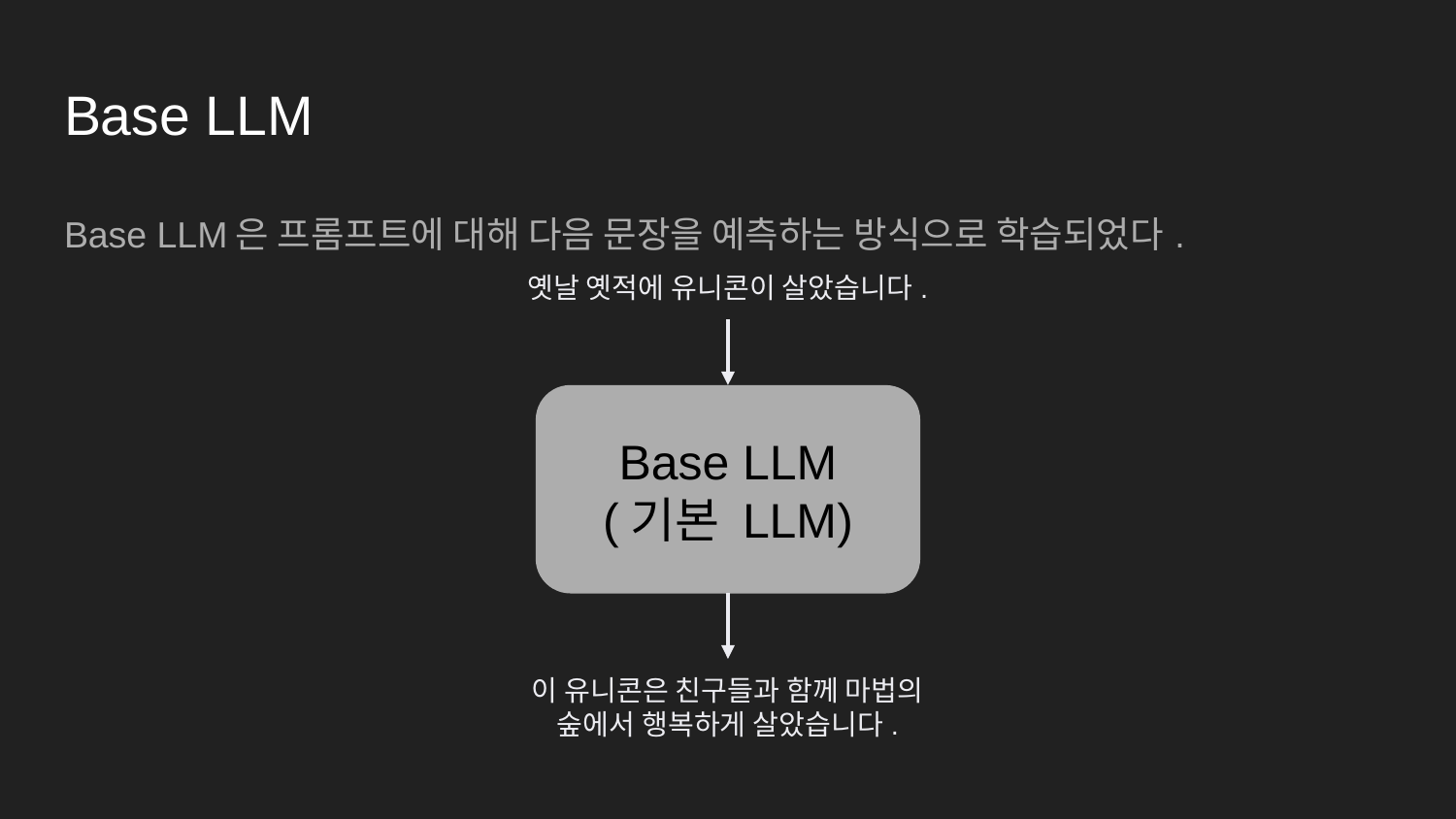

# Base LLM
Base LLM은 프롬프트에 대해 다음 문장을 예측하는 방식으로 학습되었다.
옛날 옛적에 유니콘이 살았습니다.
Base LLM
(기본 LLM)
이 유니콘은 친구들과 함께 마법의 숲에서 행복하게 살았습니다.